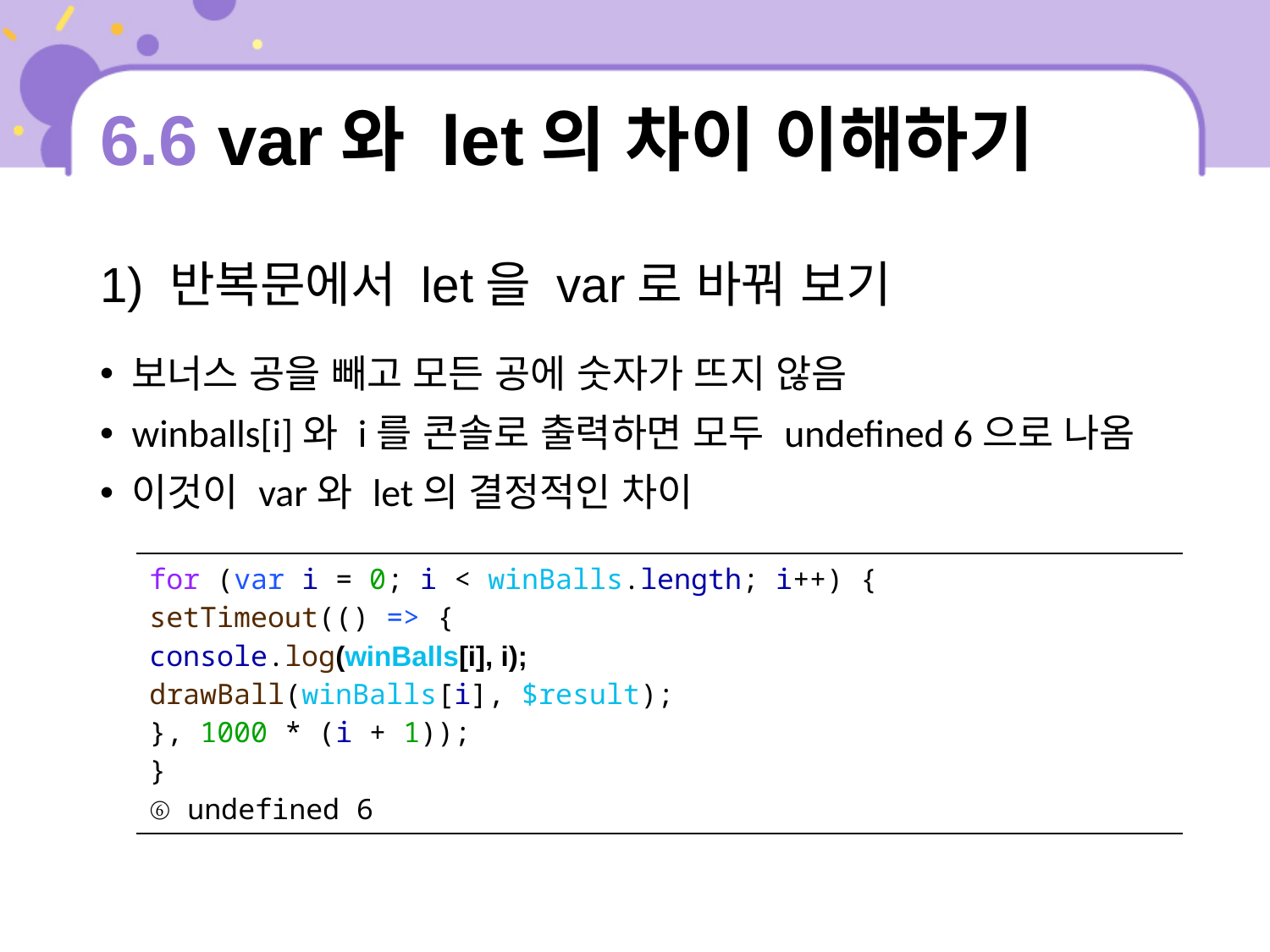

# 6.6 var와 let의 차이 이해하기
1) 반복문에서 let을 var로 바꿔 보기

보너스 공을 빼고 모든 공에 숫자가 뜨지 않음
winballs[i]와 i를 콘솔로 출력하면 모두 undefined 6으로 나옴
이것이 var와 let의 결정적인 차이
| for (var i = 0; i < winBalls.length; i++) { setTimeout(() => { console.log(winBalls[i], i); drawBall(winBalls[i], $result); }, 1000 \* (i + 1)); } ⑥ undefined 6 |
| --- |